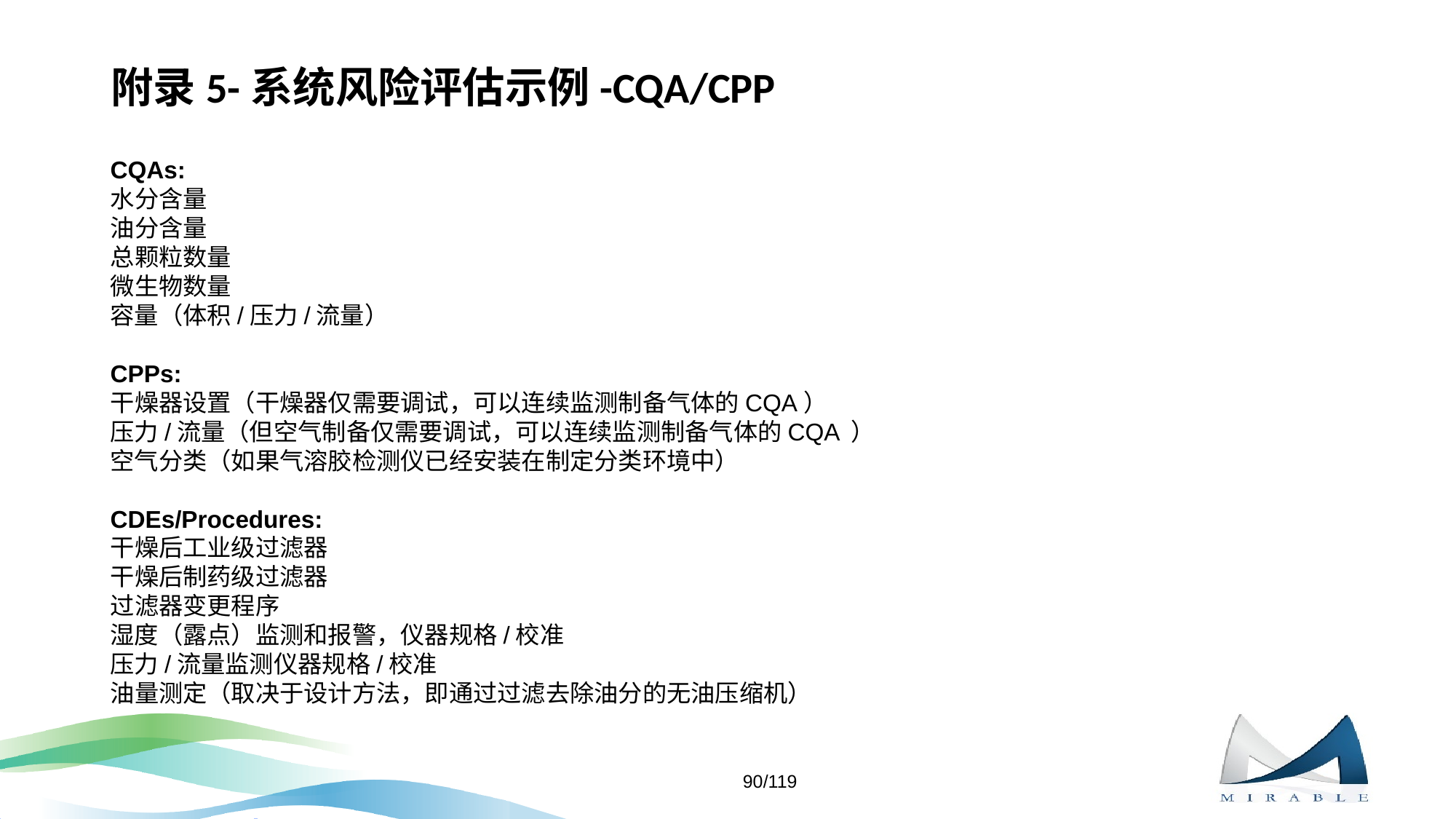

# 附录5-系统风险评估示例-CQA/CPP
CQAs:
水分含量
油分含量
总颗粒数量
微生物数量
容量（体积/压力/流量）

CPPs:
干燥器设置（干燥器仅需要调试，可以连续监测制备气体的CQA）
压力/流量（但空气制备仅需要调试，可以连续监测制备气体的CQA ）
空气分类（如果气溶胶检测仪已经安装在制定分类环境中）

CDEs/Procedures:
干燥后工业级过滤器
干燥后制药级过滤器
过滤器变更程序
湿度（露点）监测和报警，仪器规格/校准
压力/流量监测仪器规格/校准
油量测定（取决于设计方法，即通过过滤去除油分的无油压缩机）
90/119